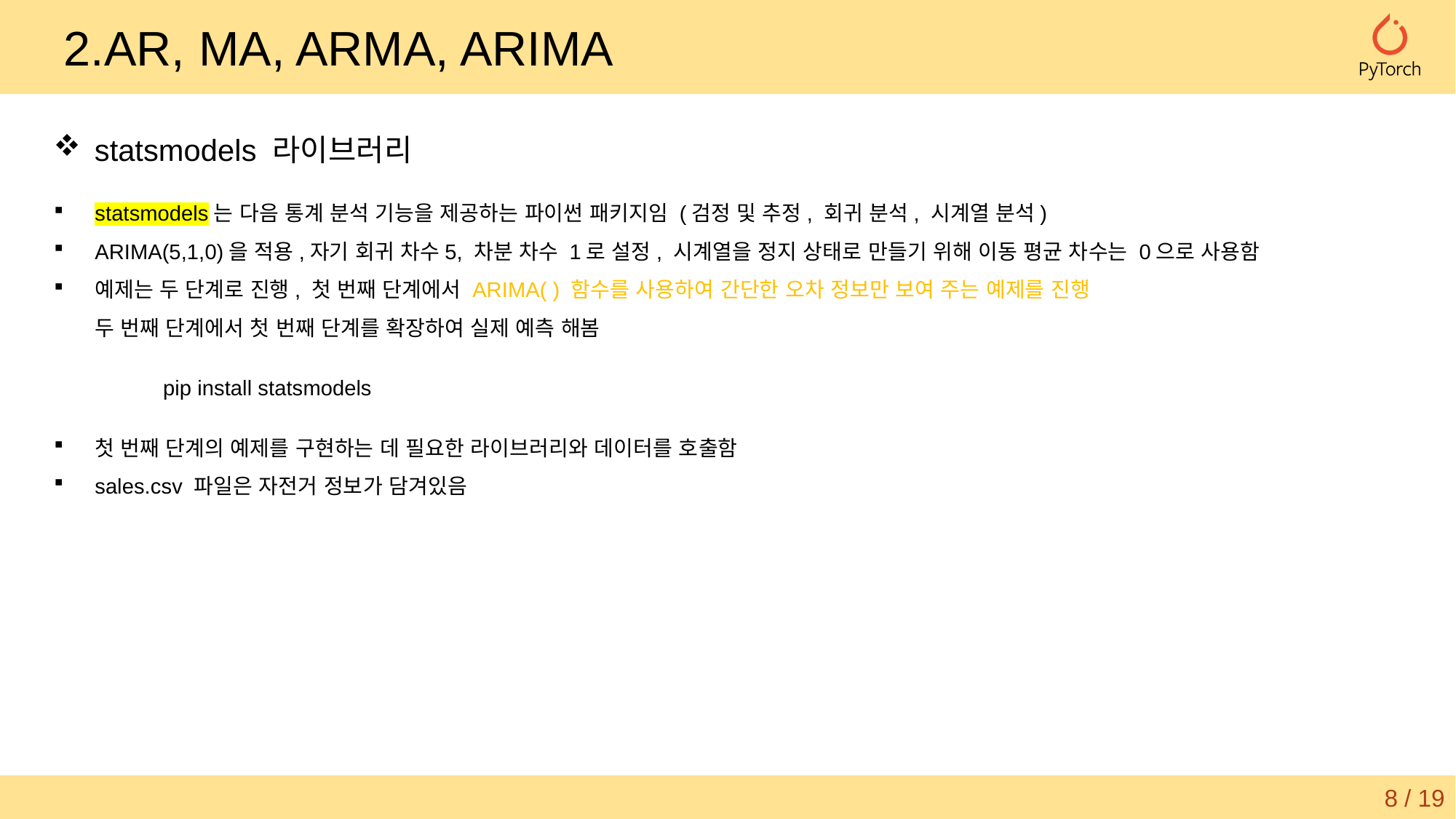

2.AR, MA, ARMA, ARIMA
statsmodels 라이브러리
statsmodels는 다음 통계 분석 기능을 제공하는 파이썬 패키지임 (검정 및 추정, 회귀 분석, 시계열 분석)
ARIMA(5,1,0)을 적용,자기 회귀 차수5, 차분 차수 1로 설정, 시계열을 정지 상태로 만들기 위해 이동 평균 차수는 0으로 사용함
예제는 두 단계로 진행, 첫 번째 단계에서 ARIMA( ) 함수를 사용하여 간단한 오차 정보만 보여 주는 예제를 진행
두 번째 단계에서 첫 번째 단계를 확장하여 실제 예측 해봄

	pip install statsmodels

첫 번째 단계의 예제를 구현하는 데 필요한 라이브러리와 데이터를 호출함
sales.csv 파일은 자전거 정보가 담겨있음
8 / 19